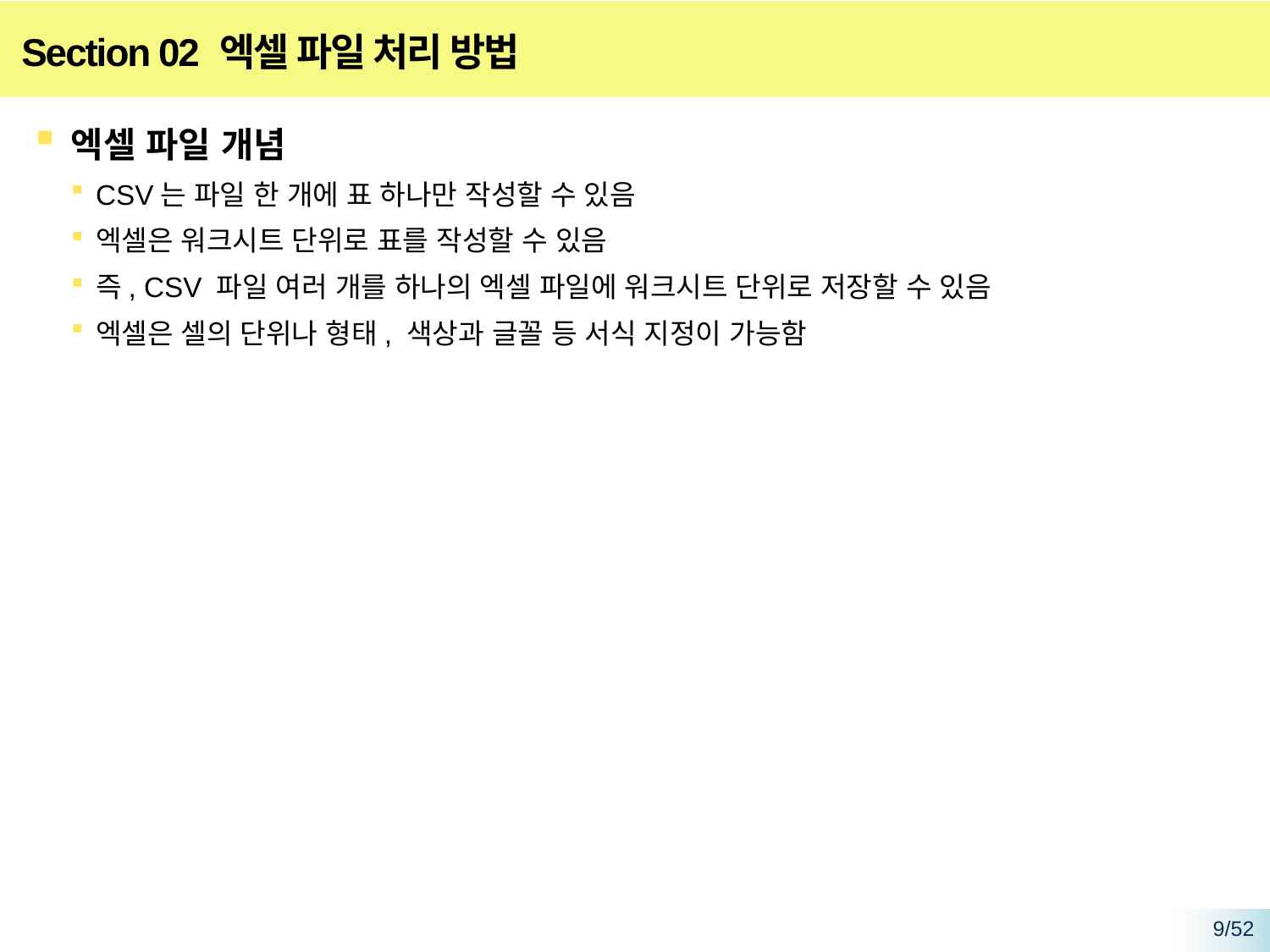

# Section 02 엑셀 파일 처리 방법
엑셀 파일 개념
CSV는 파일 한 개에 표 하나만 작성할 수 있음
엑셀은 워크시트 단위로 표를 작성할 수 있음
즉, CSV 파일 여러 개를 하나의 엑셀 파일에 워크시트 단위로 저장할 수 있음
엑셀은 셀의 단위나 형태, 색상과 글꼴 등 서식 지정이 가능함